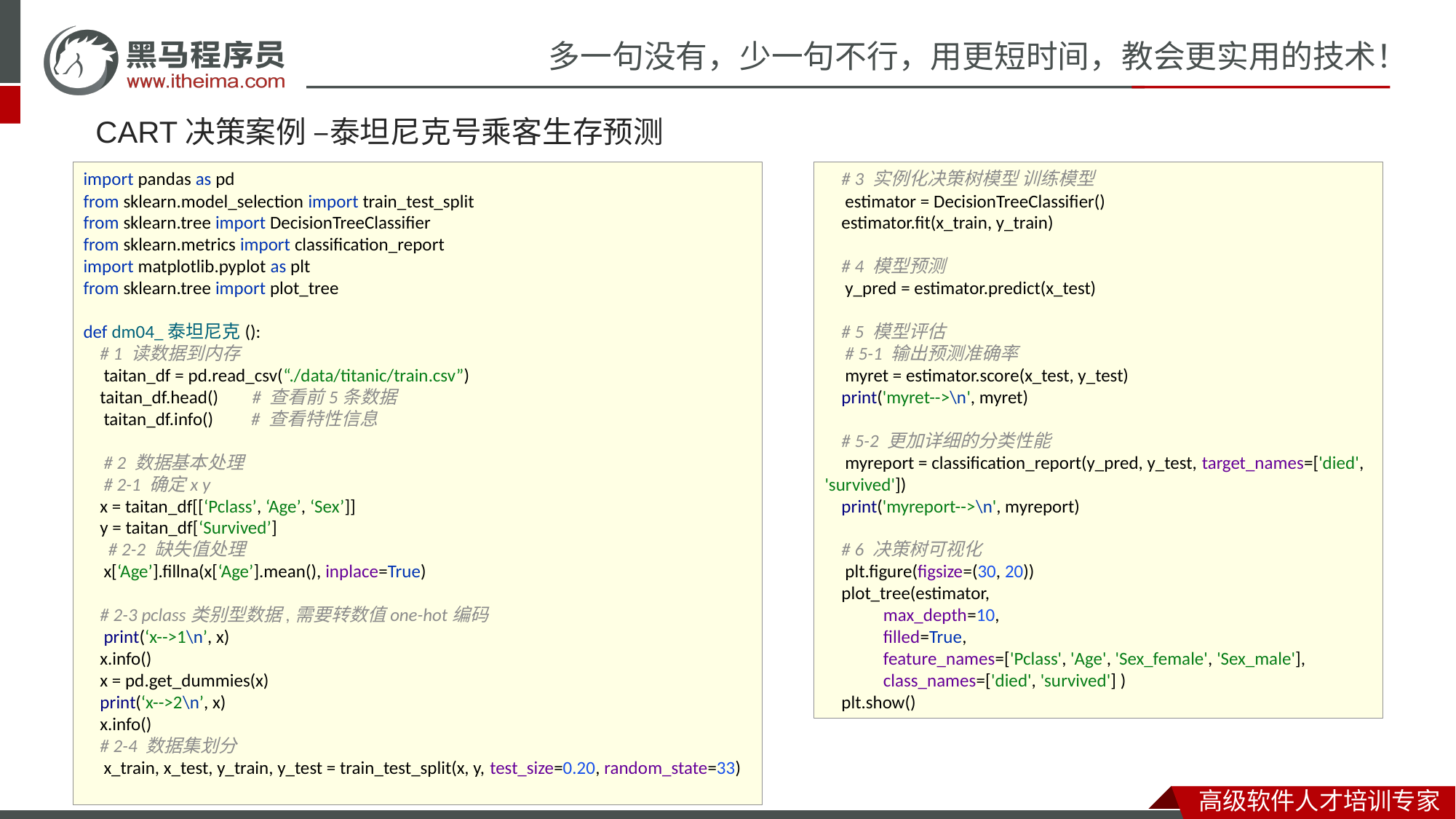

# CART决策案例 –泰坦尼克号乘客生存预测
import pandas as pd
from sklearn.model_selection import train_test_split
from sklearn.tree import DecisionTreeClassifier
from sklearn.metrics import classification_report
import matplotlib.pyplot as plt
from sklearn.tree import plot_tree
def dm04_泰坦尼克():
    # 1 读数据到内存
    taitan_df = pd.read_csv(“./data/titanic/train.csv”)
    taitan_df.head()        # 查看前5条数据
    taitan_df.info()         # 查看特性信息
    # 2 数据基本处理
    # 2-1 确定x y
    x = taitan_df[[‘Pclass’, ‘Age’, ‘Sex’]]
    y = taitan_df[‘Survived’]
      # 2-2 缺失值处理
    x[‘Age’].fillna(x[‘Age’].mean(), inplace=True)
    # 2-3 pclass类别型数据,需要转数值one-hot编码
    print(‘x-->1\n’, x)
    x.info()
    x = pd.get_dummies(x)
    print(‘x-->2\n’, x)
    x.info()
    # 2-4 数据集划分
    x_train, x_test, y_train, y_test = train_test_split(x, y, test_size=0.20, random_state=33)
    # 3 实例化决策树模型 训练模型
    estimator = DecisionTreeClassifier()
    estimator.fit(x_train, y_train)
    # 4 模型预测
    y_pred = estimator.predict(x_test)
    # 5 模型评估
    # 5-1 输出预测准确率
    myret = estimator.score(x_test, y_test)
    print('myret-->\n', myret)
    # 5-2 更加详细的分类性能
    myreport = classification_report(y_pred, y_test, target_names=['died', 'survived'])
    print('myreport-->\n', myreport)
    # 6 决策树可视化
    plt.figure(figsize=(30, 20))
    plot_tree(estimator,
              max_depth=10,
              filled=True,
              feature_names=['Pclass', 'Age', 'Sex_female', 'Sex_male'],
              class_names=['died', 'survived'] )
    plt.show()